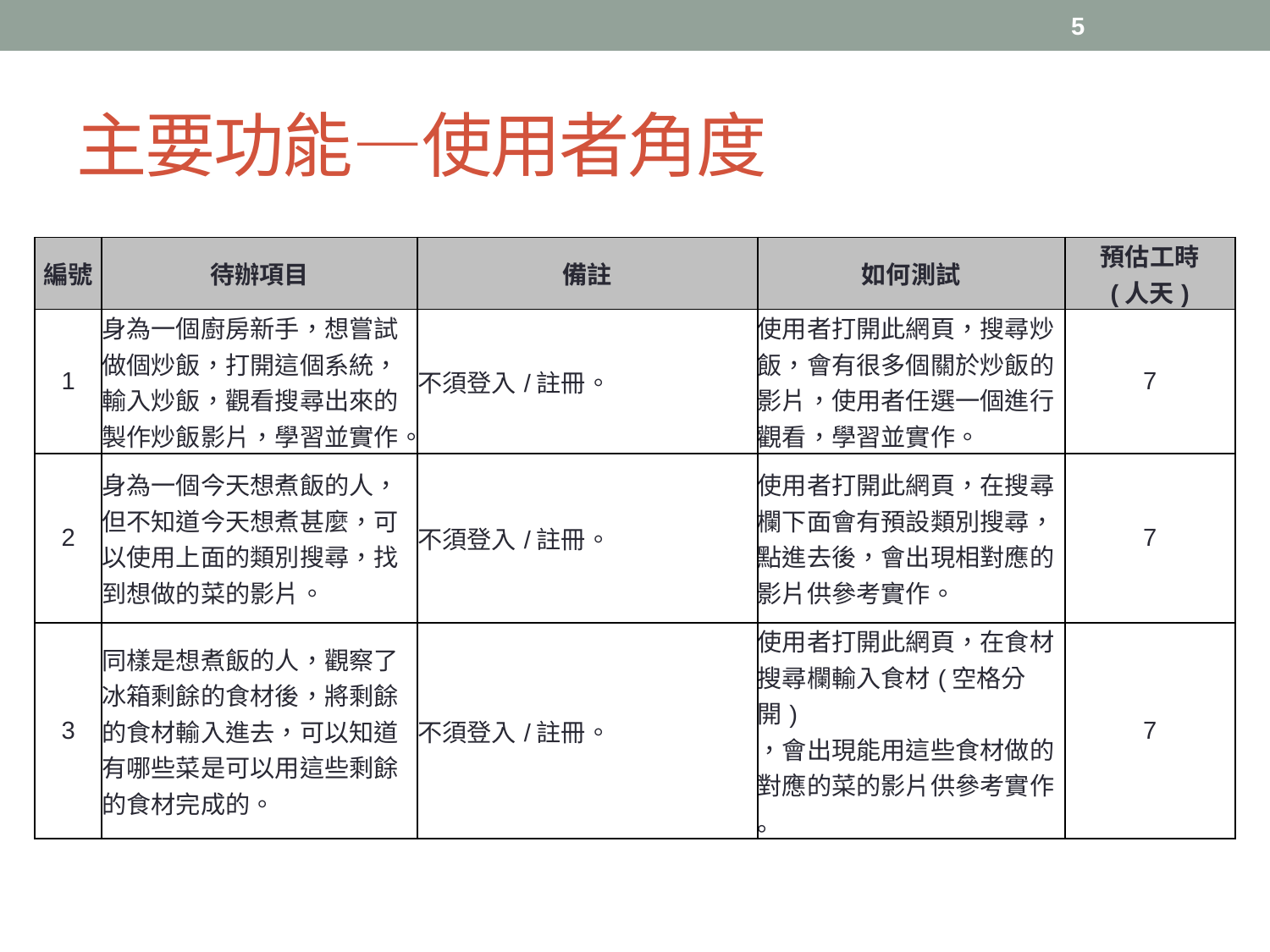

5
# 主要功能—使用者角度
| 編號 | 待辦項目 | 備註 | 如何測試 | 預估工時 (人天) |
| --- | --- | --- | --- | --- |
| 1 | 身為一個廚房新手，想嘗試做個炒飯，打開這個系統，輸入炒飯，觀看搜尋出來的製作炒飯影片，學習並實作。 | 不須登入/註冊。 | 使用者打開此網頁，搜尋炒飯，會有很多個關於炒飯的影片，使用者任選一個進行觀看，學習並實作。 | 7 |
| 2 | 身為一個今天想煮飯的人，但不知道今天想煮甚麼，可以使用上面的類別搜尋，找到想做的菜的影片。 | 不須登入/註冊。 | 使用者打開此網頁，在搜尋欄下面會有預設類別搜尋，點進去後，會出現相對應的影片供參考實作。 | 7 |
| 3 | 同樣是想煮飯的人，觀察了冰箱剩餘的食材後，將剩餘的食材輸入進去，可以知道有哪些菜是可以用這些剩餘的食材完成的。 | 不須登入/註冊。 | 使用者打開此網頁，在食材搜尋欄輸入食材(空格分開) ，會出現能用這些食材做的對應的菜的影片供參考實作 。 | 7 |